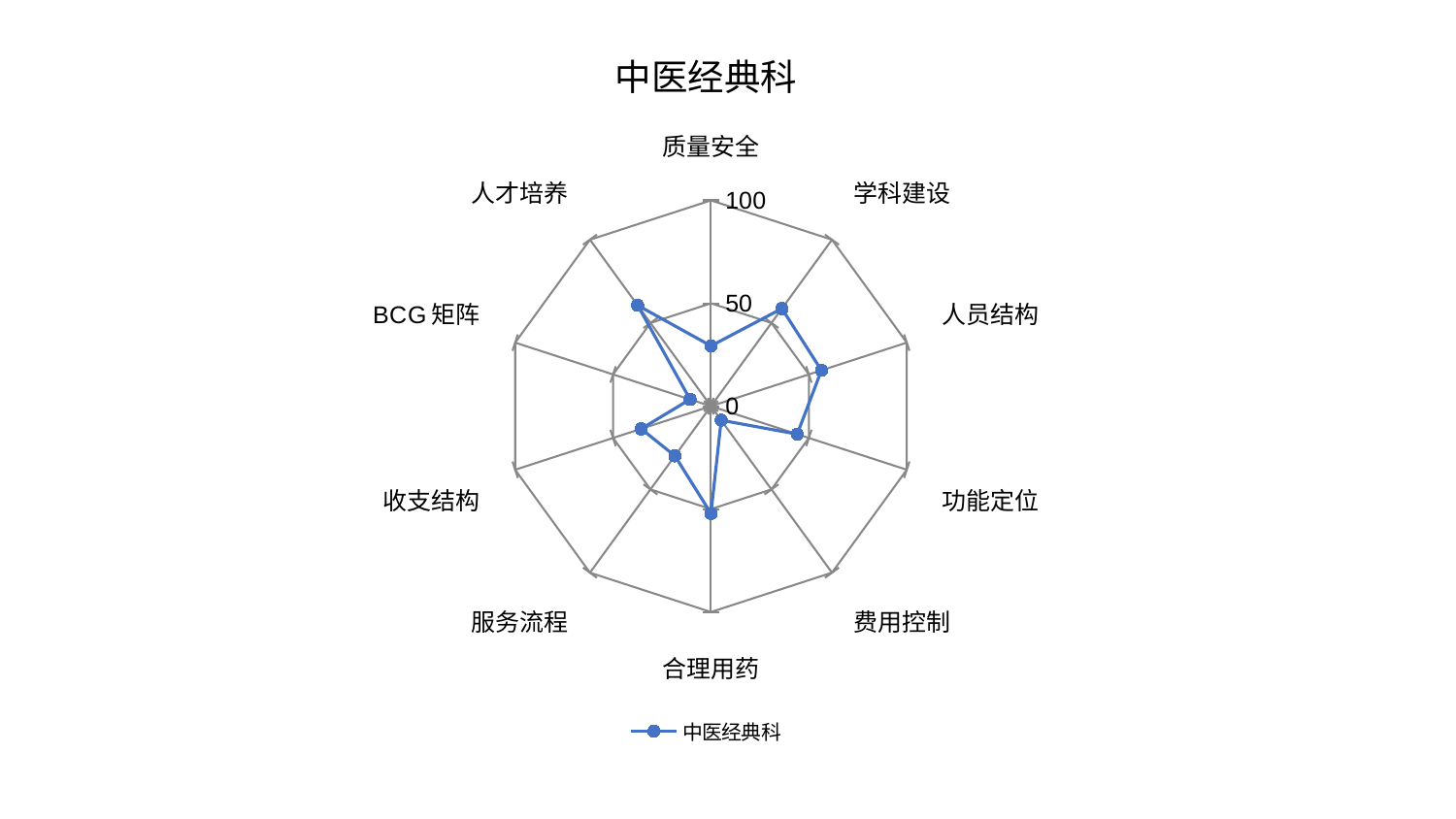

### Chart: 中医经典科

| Category | 中医经典科 |
|---|---|
| 质量安全 | 29.312817953695422 |
| 学科建设 | 58.619301094611735 |
| 人员结构 | 56.422255840893115 |
| 功能定位 | 44.03714056127193 |
| 费用控制 | 8.442827661581088 |
| 合理用药 | 52.141311589570485 |
| 服务流程 | 29.838571865785084 |
| 收支结构 | 35.67579187503295 |
| BCG矩阵 | 10.697200189095964 |
| 人才培养 | 60.578220436010035 |
137